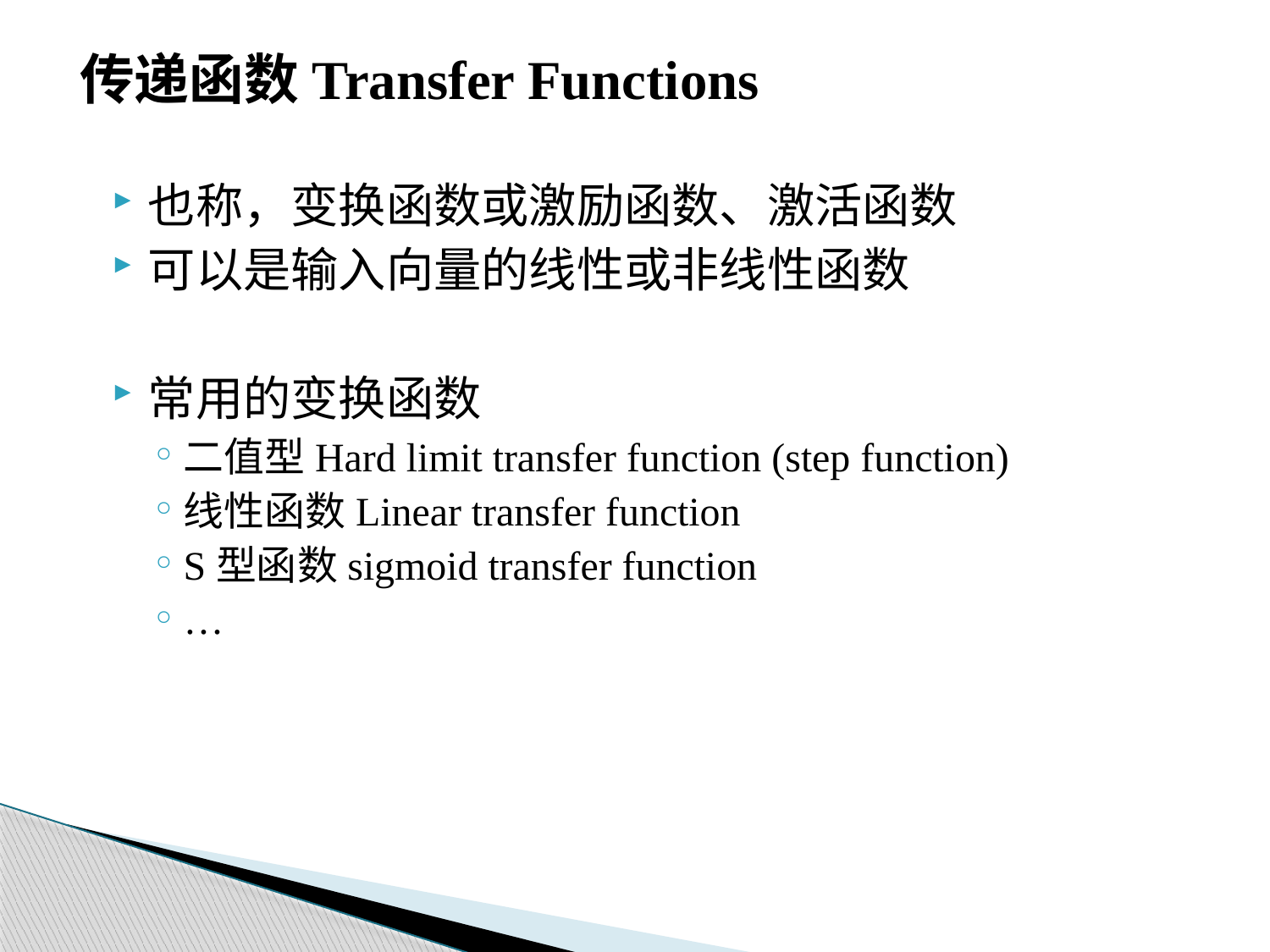

# 传递函数Transfer Functions
也称，变换函数或激励函数、激活函数
可以是输入向量的线性或非线性函数

常用的变换函数
二值型Hard limit transfer function (step function)
线性函数Linear transfer function
S型函数sigmoid transfer function
…